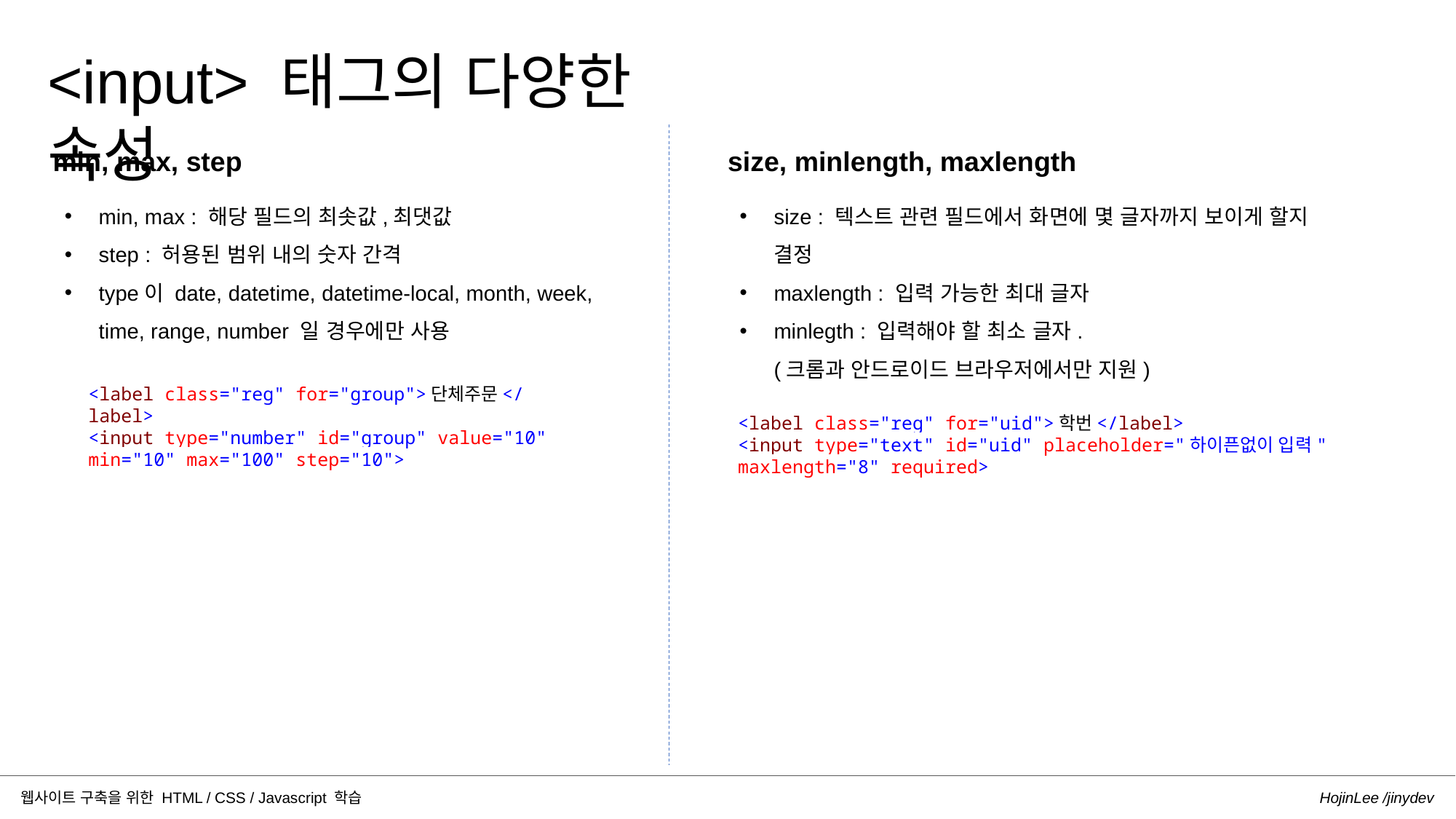

<input> 태그의 다양한 속성
min, max, step
size, minlength, maxlength
min, max : 해당 필드의 최솟값,최댓값
step : 허용된 범위 내의 숫자 간격
type이 date, datetime, datetime-local, month, week, time, range, number 일 경우에만 사용
size : 텍스트 관련 필드에서 화면에 몇 글자까지 보이게 할지 결정
maxlength : 입력 가능한 최대 글자
minlegth : 입력해야 할 최소 글자.
(크롬과 안드로이드 브라우저에서만 지원)
<label class="reg" for="group">단체주문</label>
<input type="number" id="group" value="10" min="10" max="100" step="10">
<label class="reg" for="uid">학번</label>
<input type="text" id="uid" placeholder="하이픈없이 입력" maxlength="8" required>
HojinLee /jinydev
웹사이트 구축을 위한 HTML / CSS / Javascript 학습